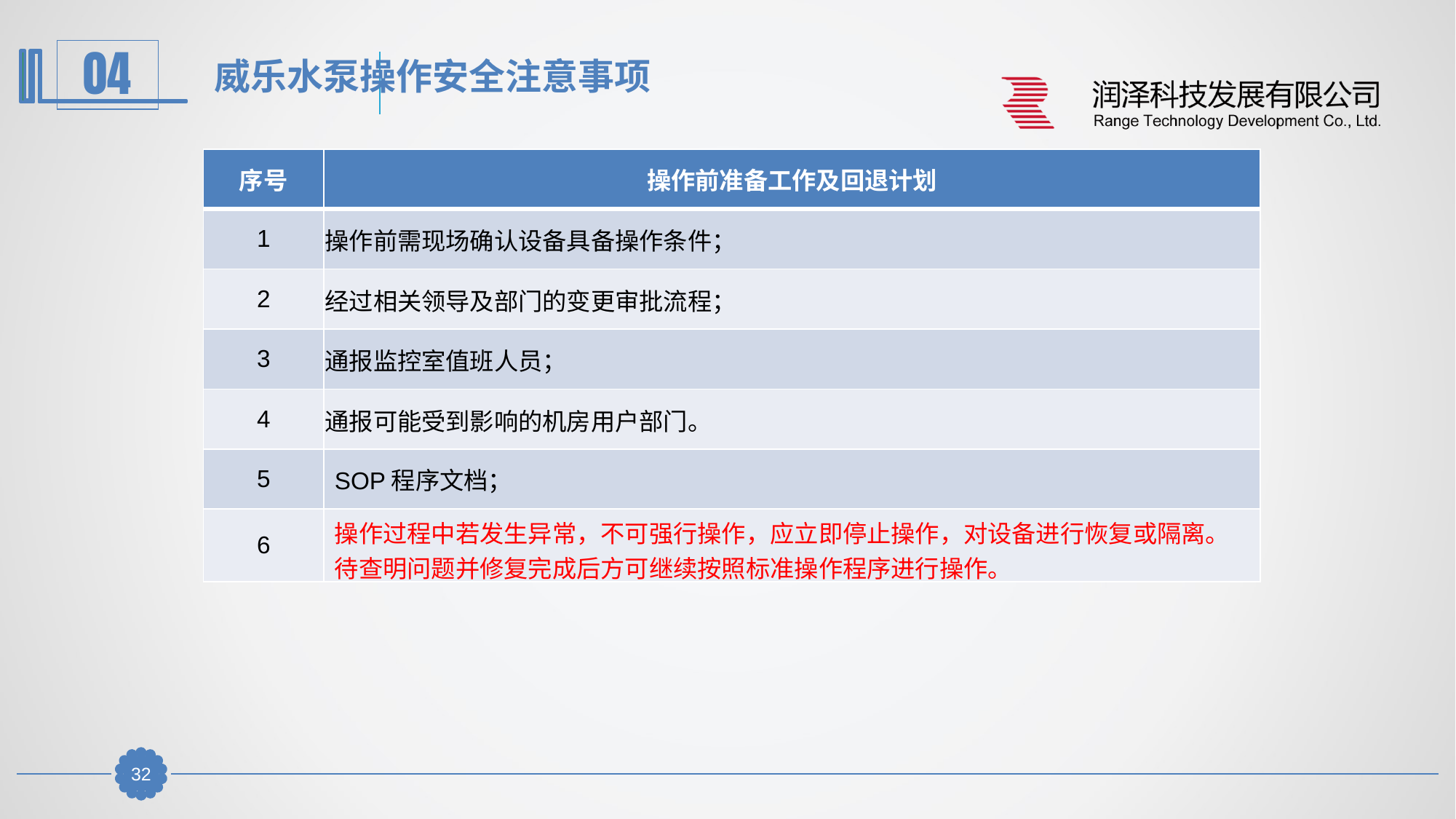

威乐水泵操作安全注意事项
| 序号 | 操作前准备工作及回退计划 |
| --- | --- |
| 1 | 操作前需现场确认设备具备操作条件； |
| 2 | 经过相关领导及部门的变更审批流程； |
| 3 | 通报监控室值班人员； |
| 4 | 通报可能受到影响的机房用户部门。 |
| 5 | SOP程序文档； |
| 6 | 操作过程中若发生异常，不可强行操作，应立即停止操作，对设备进行恢复或隔离。待查明问题并修复完成后方可继续按照标准操作程序进行操作。 |
32